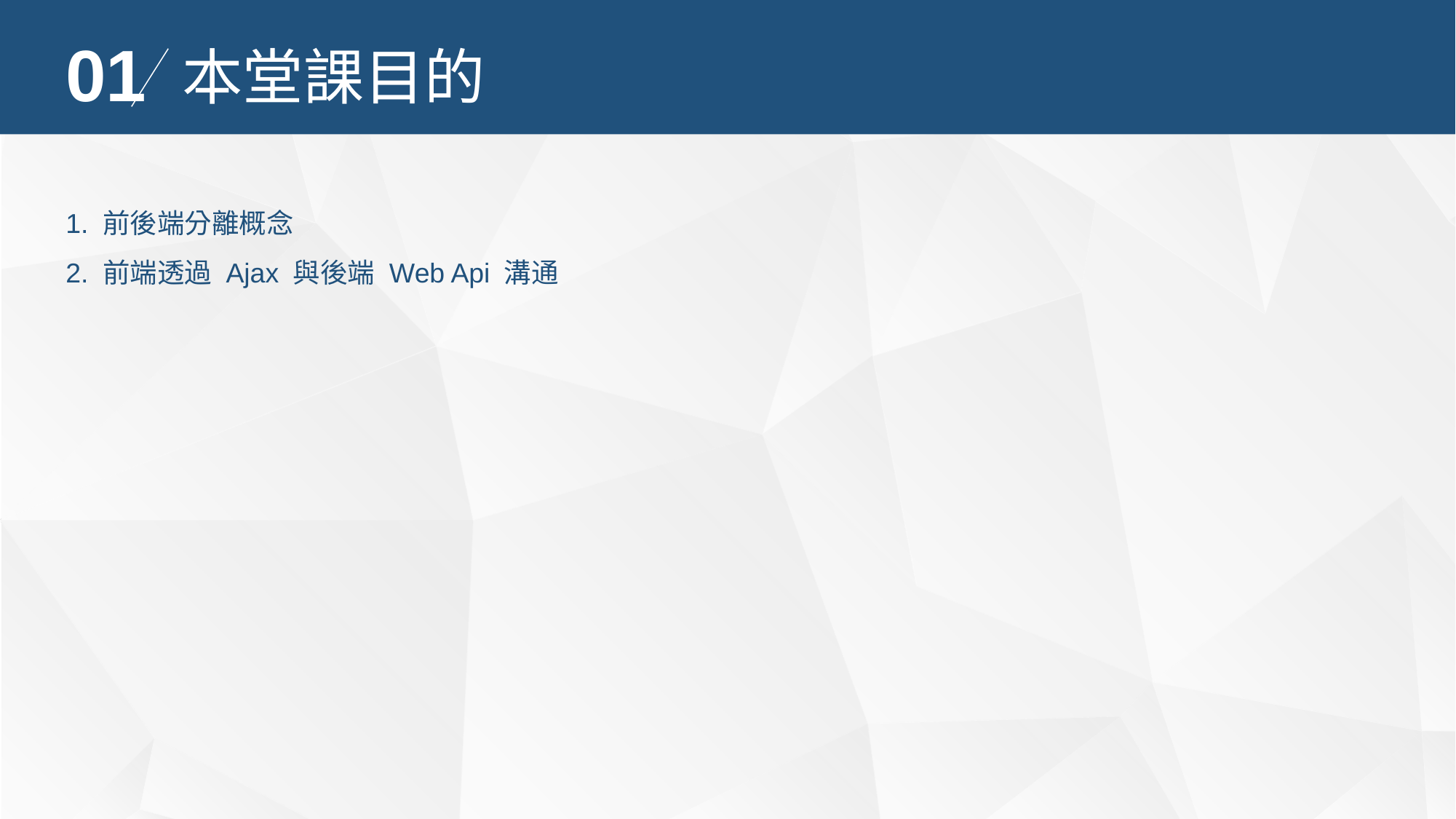

01
本堂課目的
1. 前後端分離概念
2. 前端透過 Ajax 與後端 Web Api 溝通